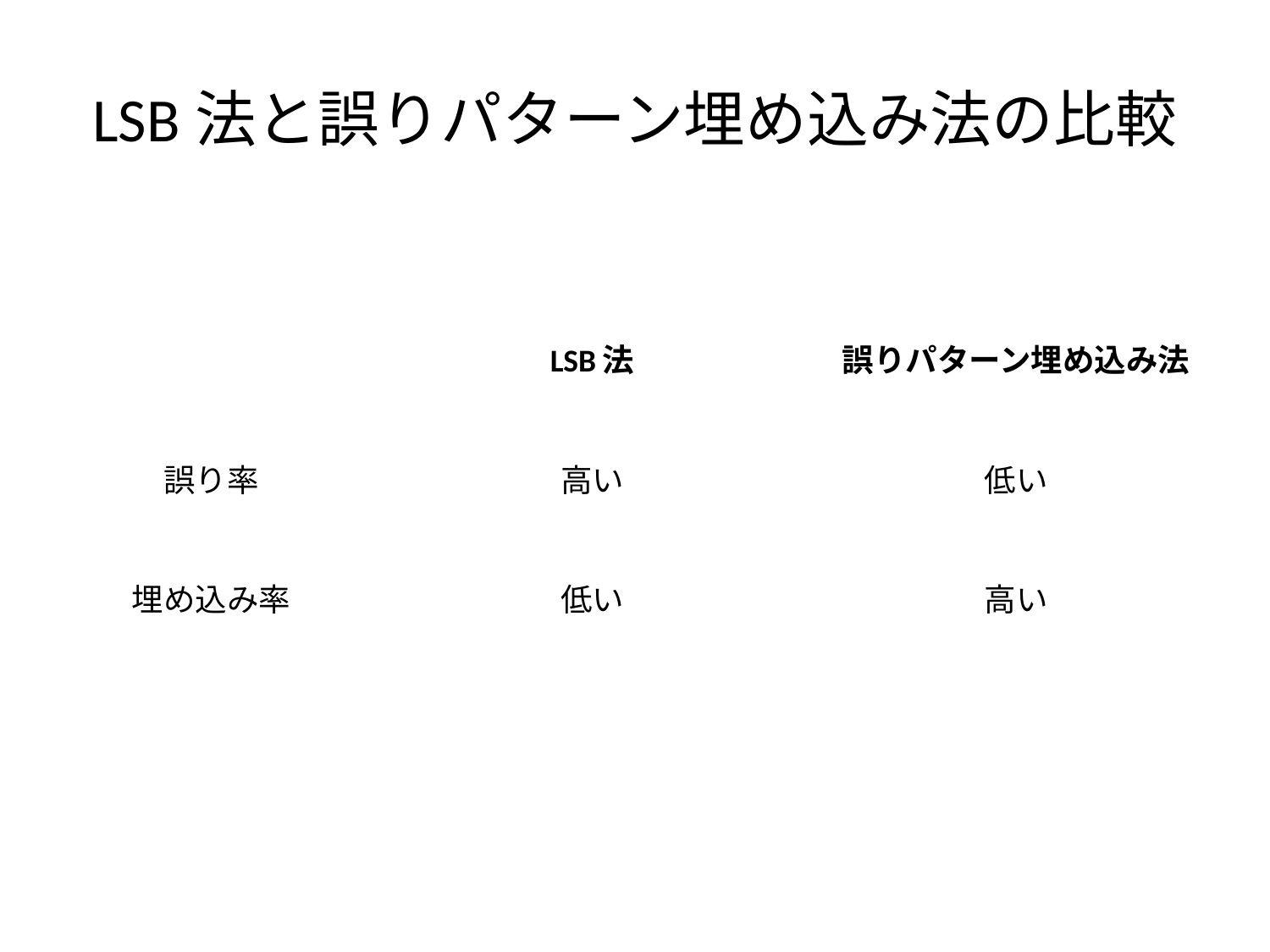

# LSB法と誤りパターン埋め込み法の比較
|  | LSB法 | 誤りパターン埋め込み法 |
| --- | --- | --- |
| 誤り率 | 高い | 低い |
| 埋め込み率 | 低い | 高い |